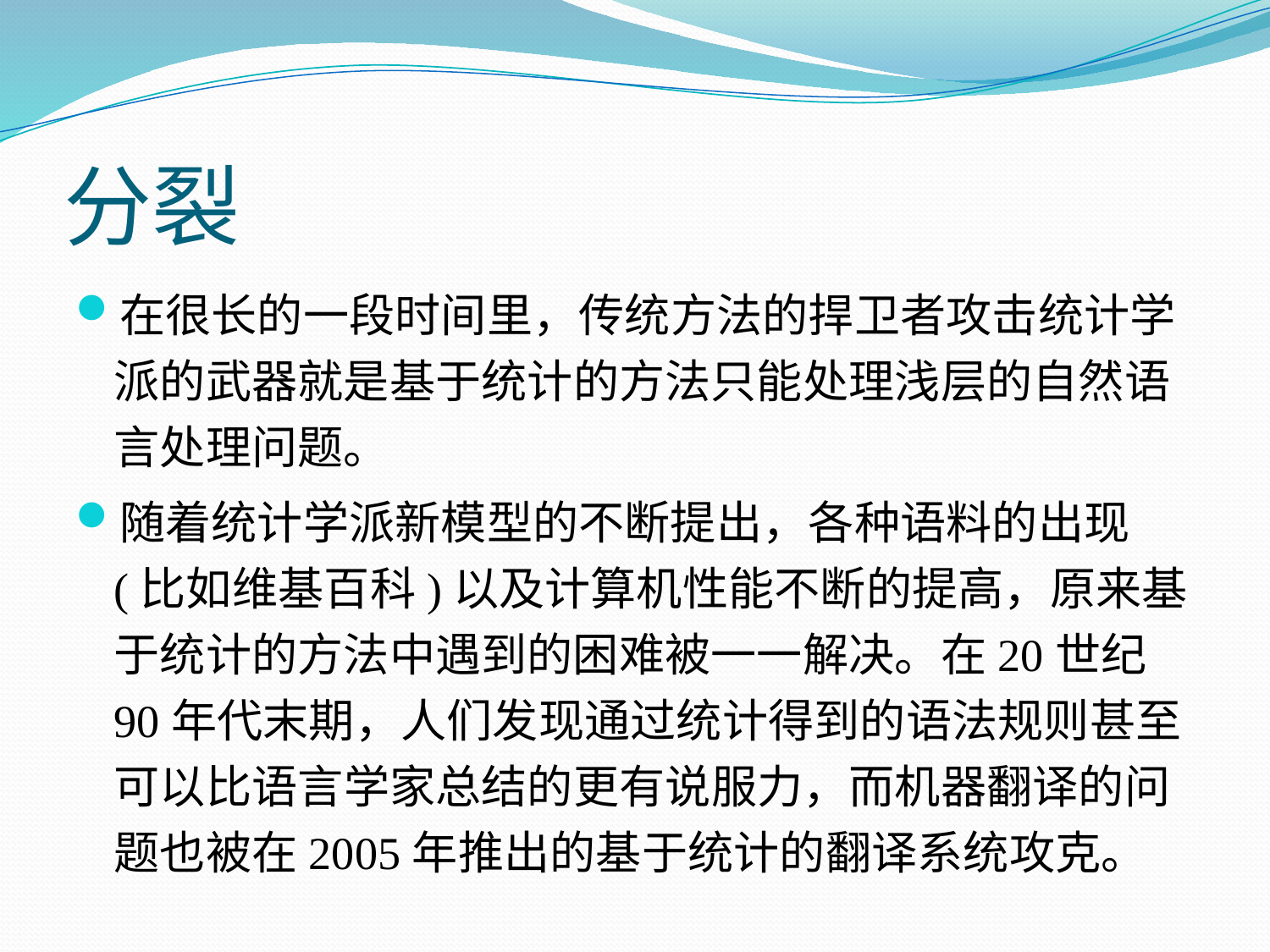

# 分裂
在很长的一段时间里，传统方法的捍卫者攻击统计学派的武器就是基于统计的方法只能处理浅层的自然语言处理问题。
随着统计学派新模型的不断提出，各种语料的出现(比如维基百科)以及计算机性能不断的提高，原来基于统计的方法中遇到的困难被一一解决。在20世纪90年代末期，人们发现通过统计得到的语法规则甚至可以比语言学家总结的更有说服力，而机器翻译的问题也被在2005年推出的基于统计的翻译系统攻克。